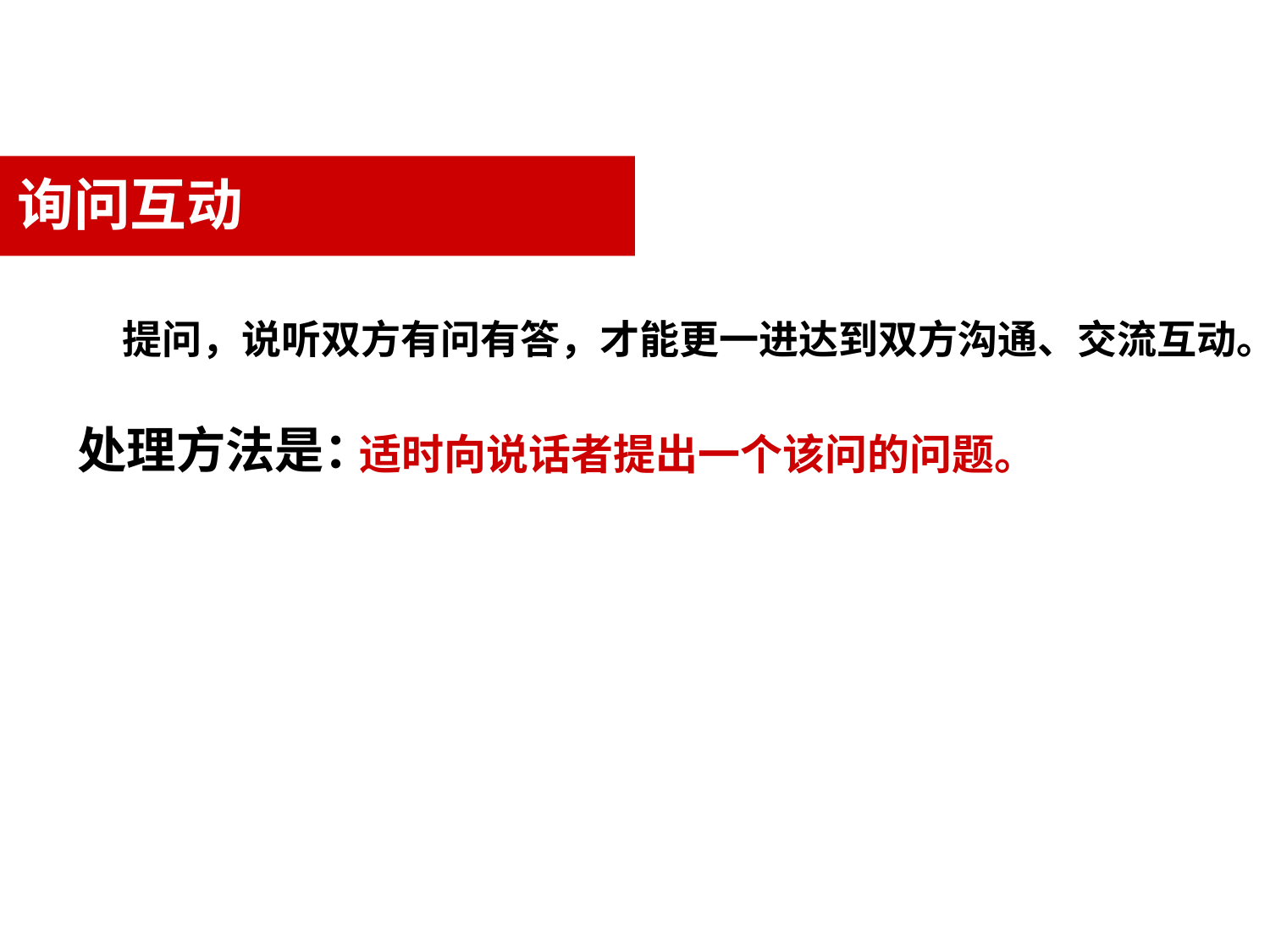

询问互动

提问，说听双方有问有答，才能更一进达到双方沟通、交流互动。
适时向说话者提出一个该问的问题。
处理方法是：